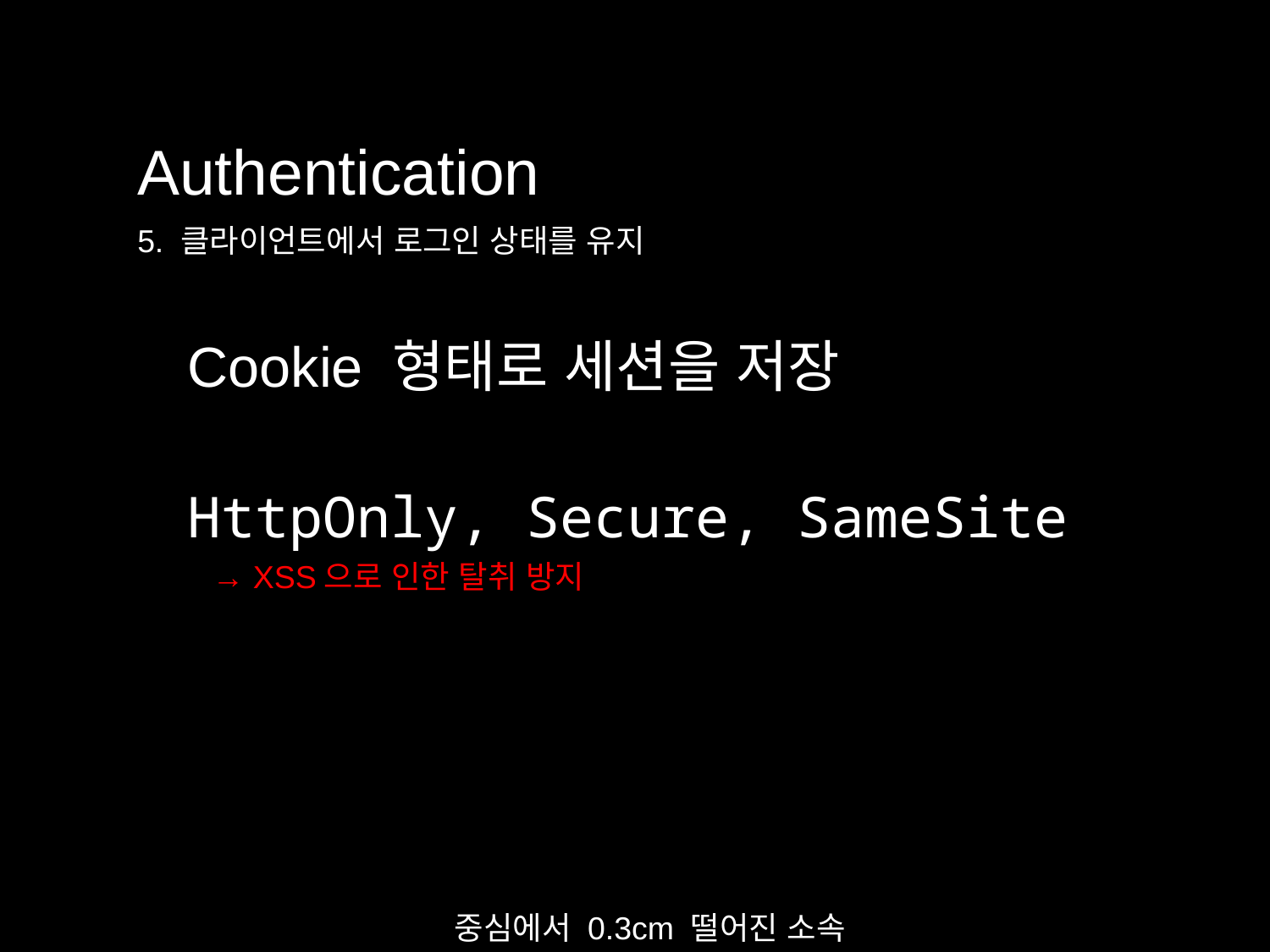

Authentication
5. 클라이언트에서 로그인 상태를 유지
Cookie 형태로 세션을 저장
HttpOnly, Secure, SameSite
→ XSS으로 인한 탈취 방지